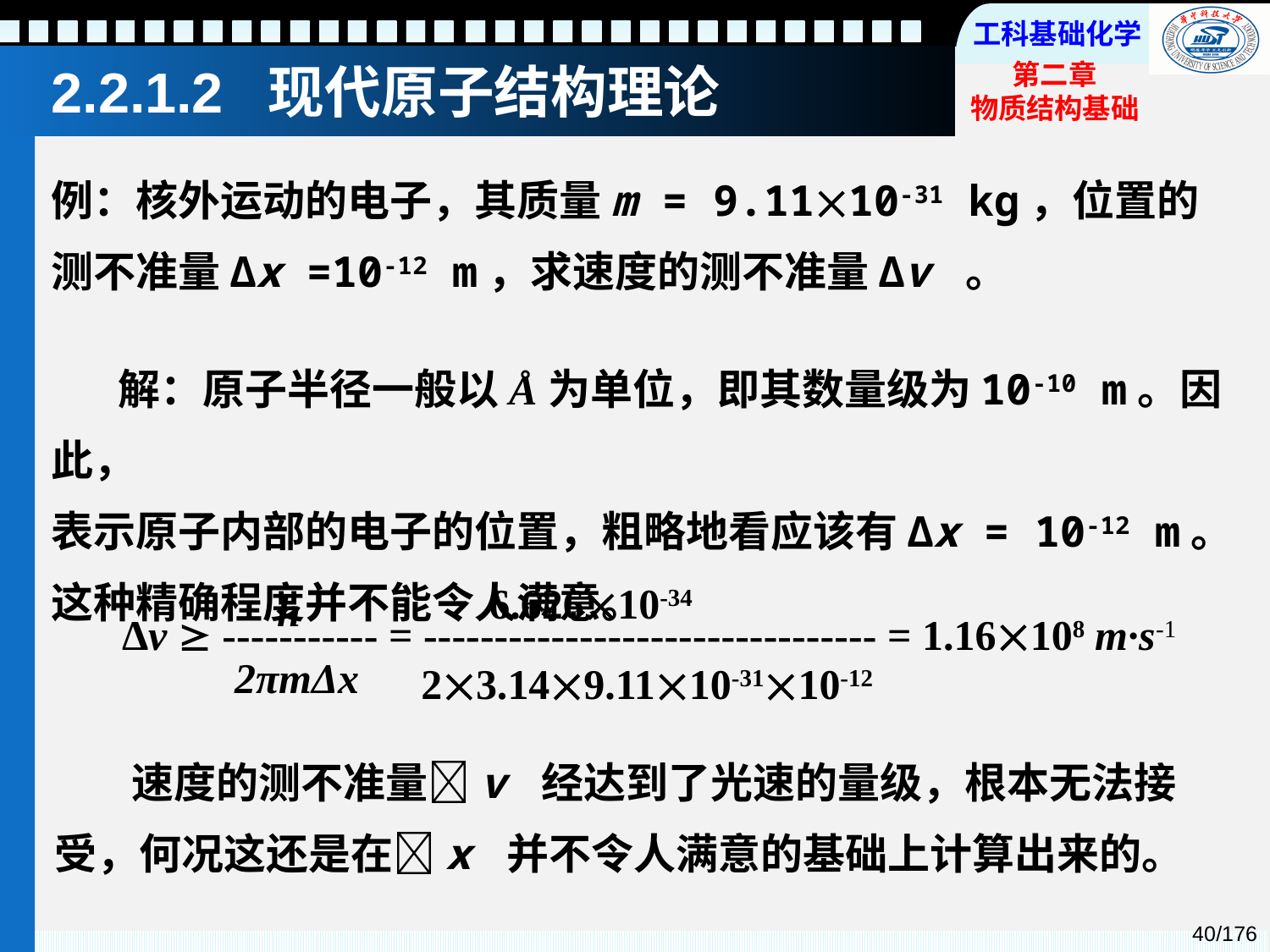

2.2.1.2  现代原子结构理论
例：核外运动的电子，其质量m = 9.11×10-31 kg，位置的
测不准量Δx =10-12 m，求速度的测不准量Δv 。
      解：原子半径一般以Å为单位，即其数量级为10-10 m。因此，
表示原子内部的电子的位置，粗略地看应该有Δx = 10-12 m。这种精确程度并不能令人满意。
6.626×10-34
h
Δv ≥ ----------- = -------------------------------- = 1.16×108 m·s-1
2πmΔx
2×3.14×9.11×10-31×10-12
       速度的测不准量Δv 经达到了光速的量级，根本无法接受，何况这还是在Δx 并不令人满意的基础上计算出来的。